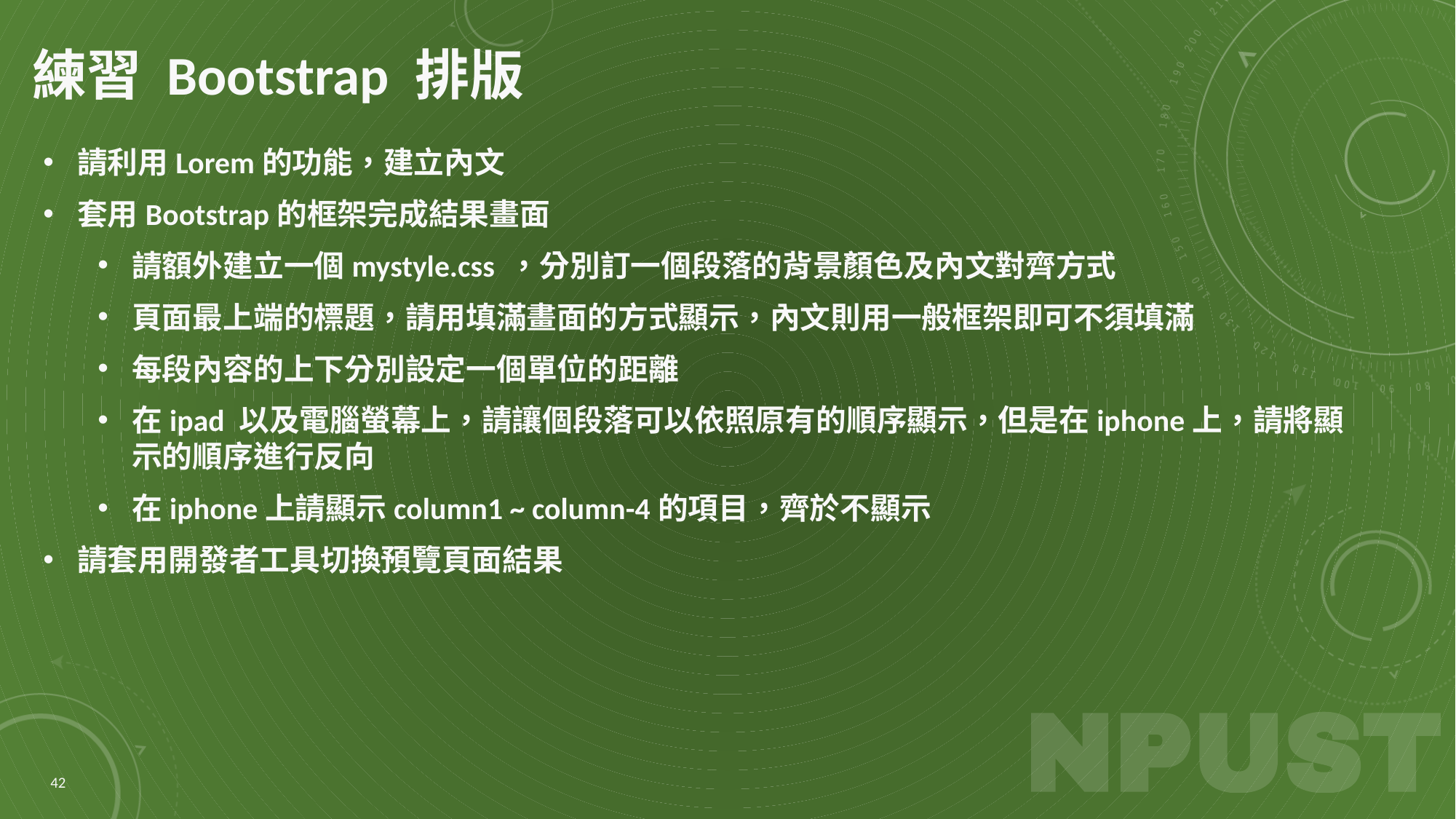

# 練習 Bootstrap 排版
請利用Lorem的功能，建立內文
套用Bootstrap的框架完成結果畫面
請額外建立一個mystyle.css ，分別訂一個段落的背景顏色及內文對齊方式
頁面最上端的標題，請用填滿畫面的方式顯示，內文則用一般框架即可不須填滿
每段內容的上下分別設定一個單位的距離
在ipad 以及電腦螢幕上，請讓個段落可以依照原有的順序顯示，但是在iphone上，請將顯示的順序進行反向
在iphone上請顯示column1 ~ column-4的項目，齊於不顯示
請套用開發者工具切換預覽頁面結果

42